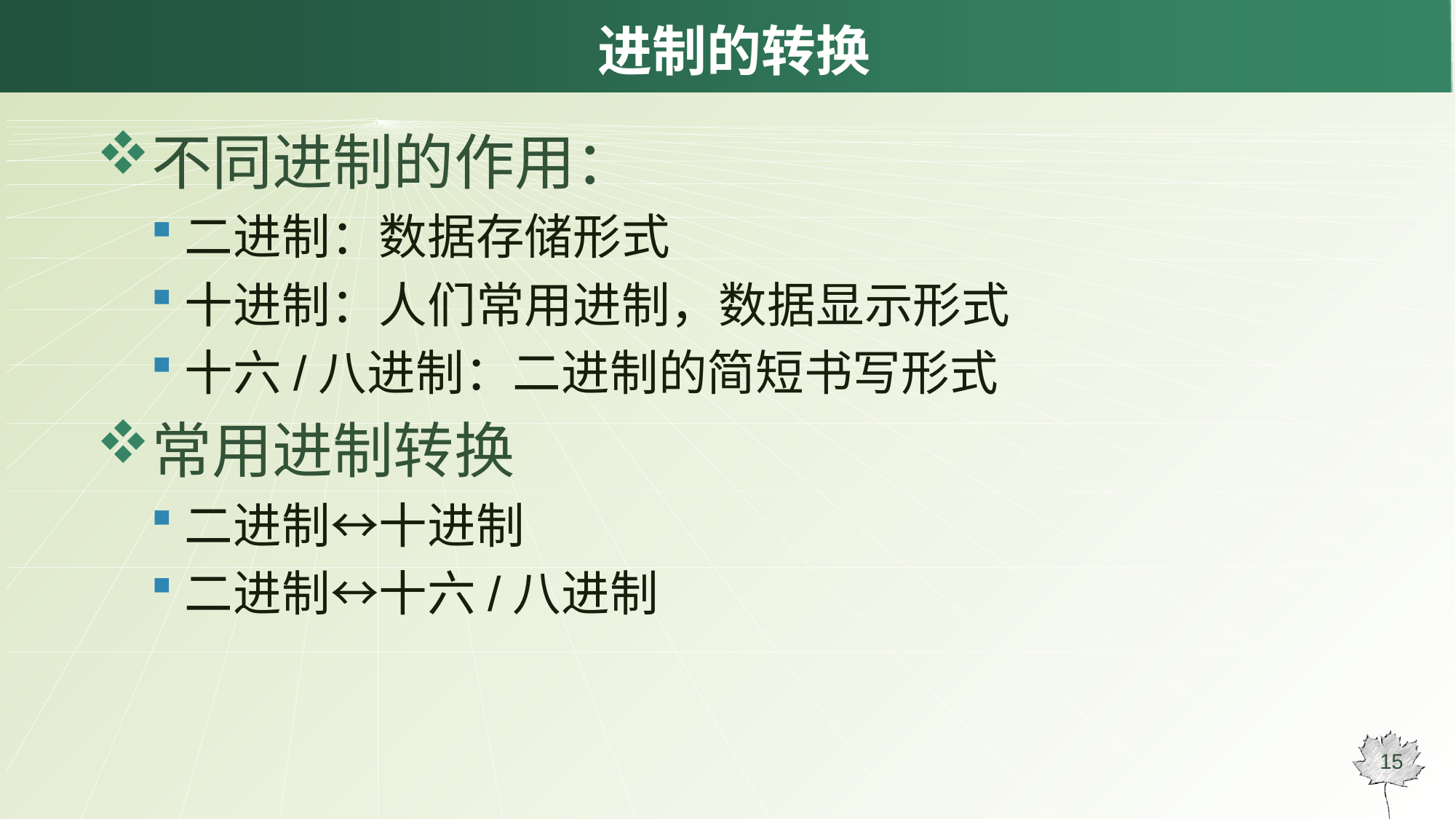

# 进制的转换
不同进制的作用：
二进制：数据存储形式
十进制：人们常用进制，数据显示形式
十六/八进制：二进制的简短书写形式
常用进制转换
二进制↔十进制
二进制↔十六/八进制

15